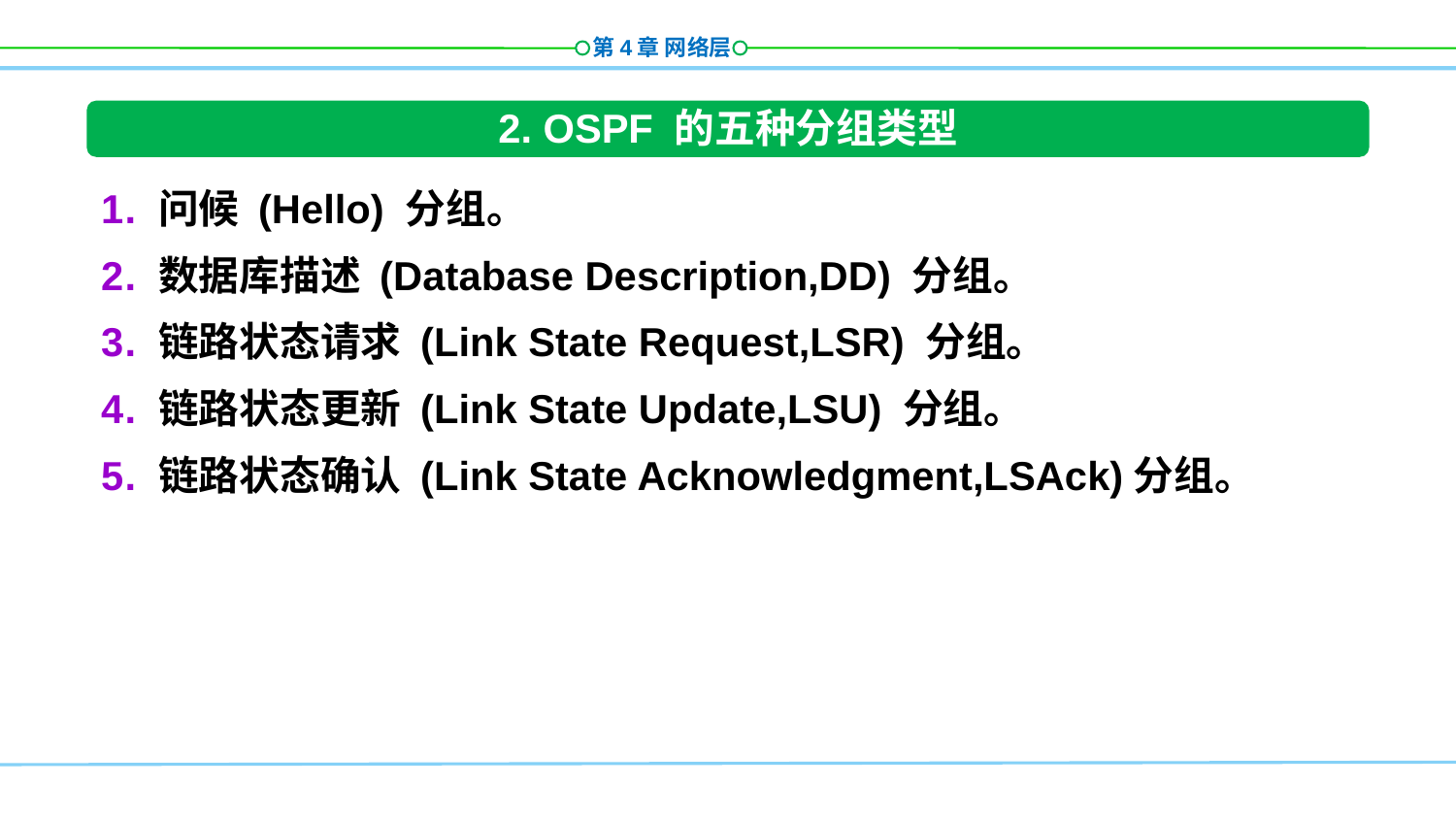

2. OSPF 的五种分组类型

问候 (Hello) 分组。
数据库描述 (Database Description,DD) 分组。
链路状态请求 (Link State Request,LSR) 分组。
链路状态更新 (Link State Update,LSU) 分组。
链路状态确认 (Link State Acknowledgment,LSAck)分组。